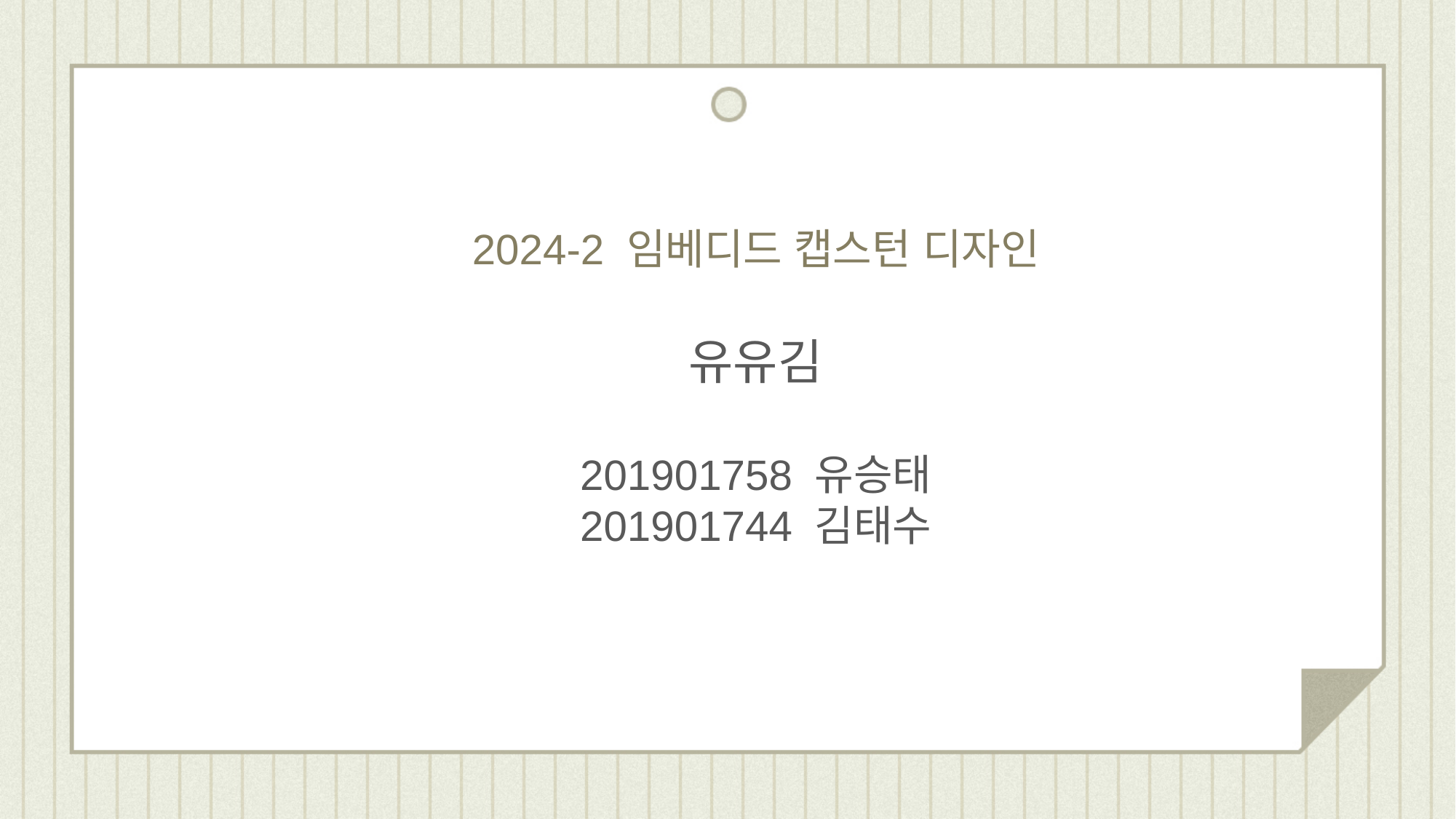

2024-2 임베디드 캡스턴 디자인

유유김

201901758 유승태
201901744 김태수